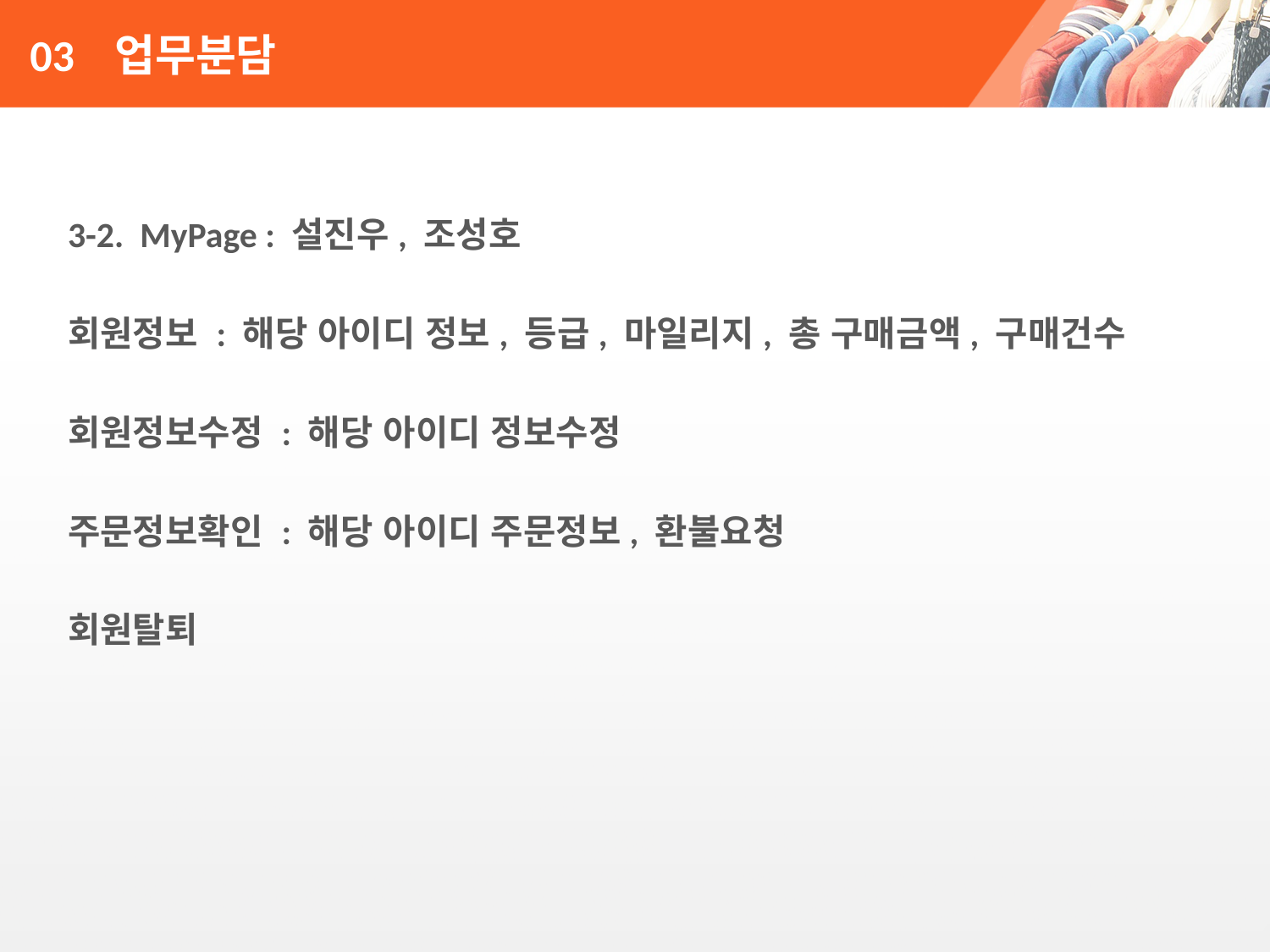

# 03   업무분담
3-2.  MyPage : 설진우, 조성호

회원정보 : 해당 아이디 정보, 등급, 마일리지, 총 구매금액, 구매건수

회원정보수정 : 해당 아이디 정보수정

주문정보확인 : 해당 아이디 주문정보, 환불요청

회원탈퇴